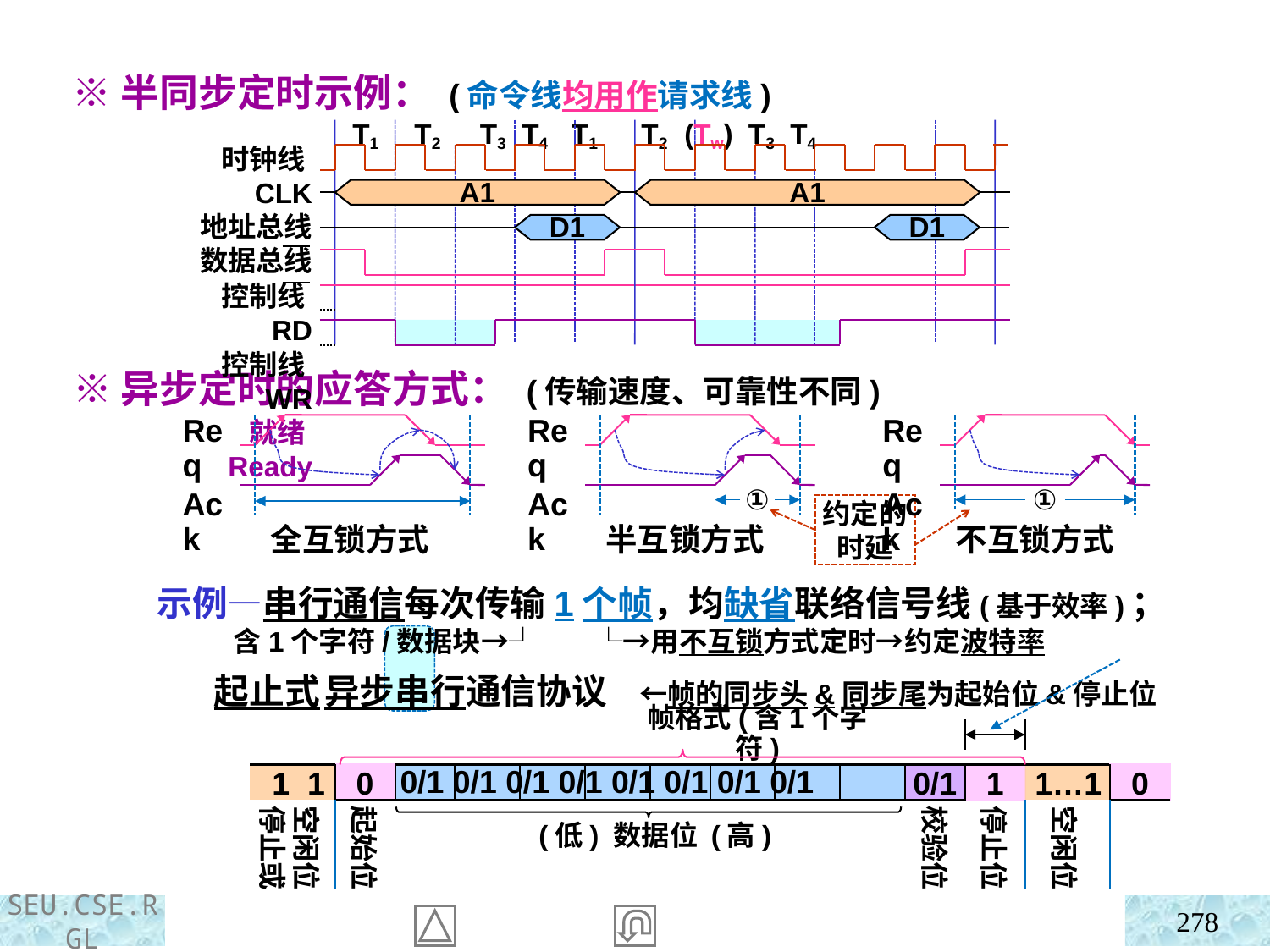

※半同步定时示例： (命令线均用作请求线)

    ※异步定时的应答方式： (传输速度、可靠性不同)
T1     T2     T3  T4   T1      T2   (Tw)  T3  T4
时钟线CLK
地址总线
数据总线
控制线RD
控制线WR
就绪Ready
A1
A1
D1
D1

Req
Ack

全互锁方式
Req
Ack

①
半互锁方式
Req
Ack

①
不互锁方式
约定的时延
示例—串行通信每次传输1个帧，均缺省联络信号线(基于效率)；
           含1个字符/数据块→┘         └→用不互锁方式定时→约定波特率
      起止式 异步串行通信协议    ←帧的同步头&同步尾为起始位&停止位

帧格式(含1个字符)
1  1
0
0/1 0/1 0/1 0/1 0/1 0/1 0/1 0/1
0/1
1
1…1
0
空闲位停止或
起始位
校验位
停止位
空闲位
(低) 数据位 (高)
278